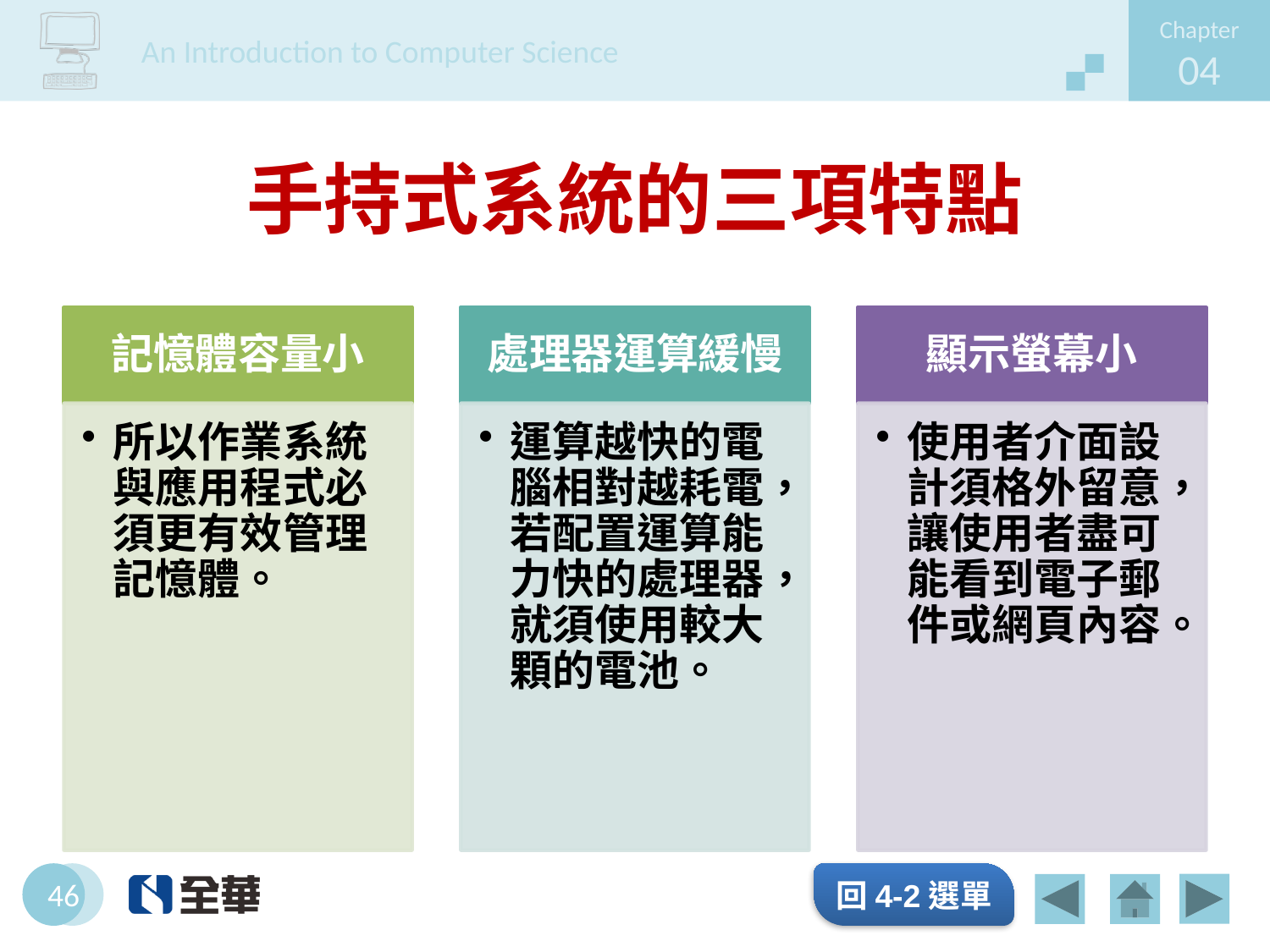

# 手持式系統的三項特點
記憶體容量小
所以作業系統與應用程式必須更有效管理記憶體。
處理器運算緩慢
運算越快的電腦相對越耗電，若配置運算能力快的處理器，就須使用較大顆的電池。
顯示螢幕小
使用者介面設計須格外留意，讓使用者盡可能看到電子郵件或網頁內容。
回4-2選單